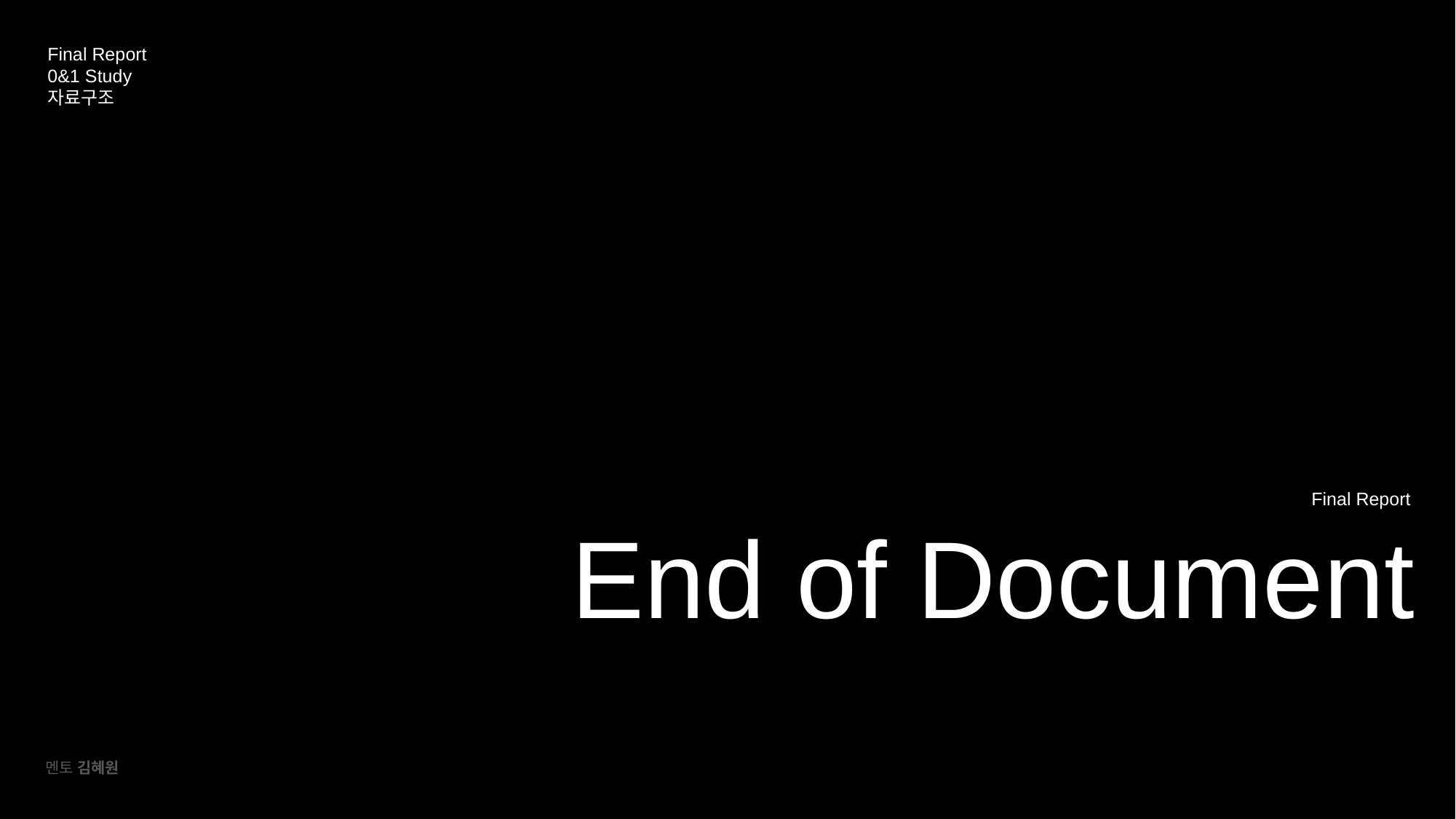

Final Report
0&1 Study
자료구조
Final Report
# End of Document